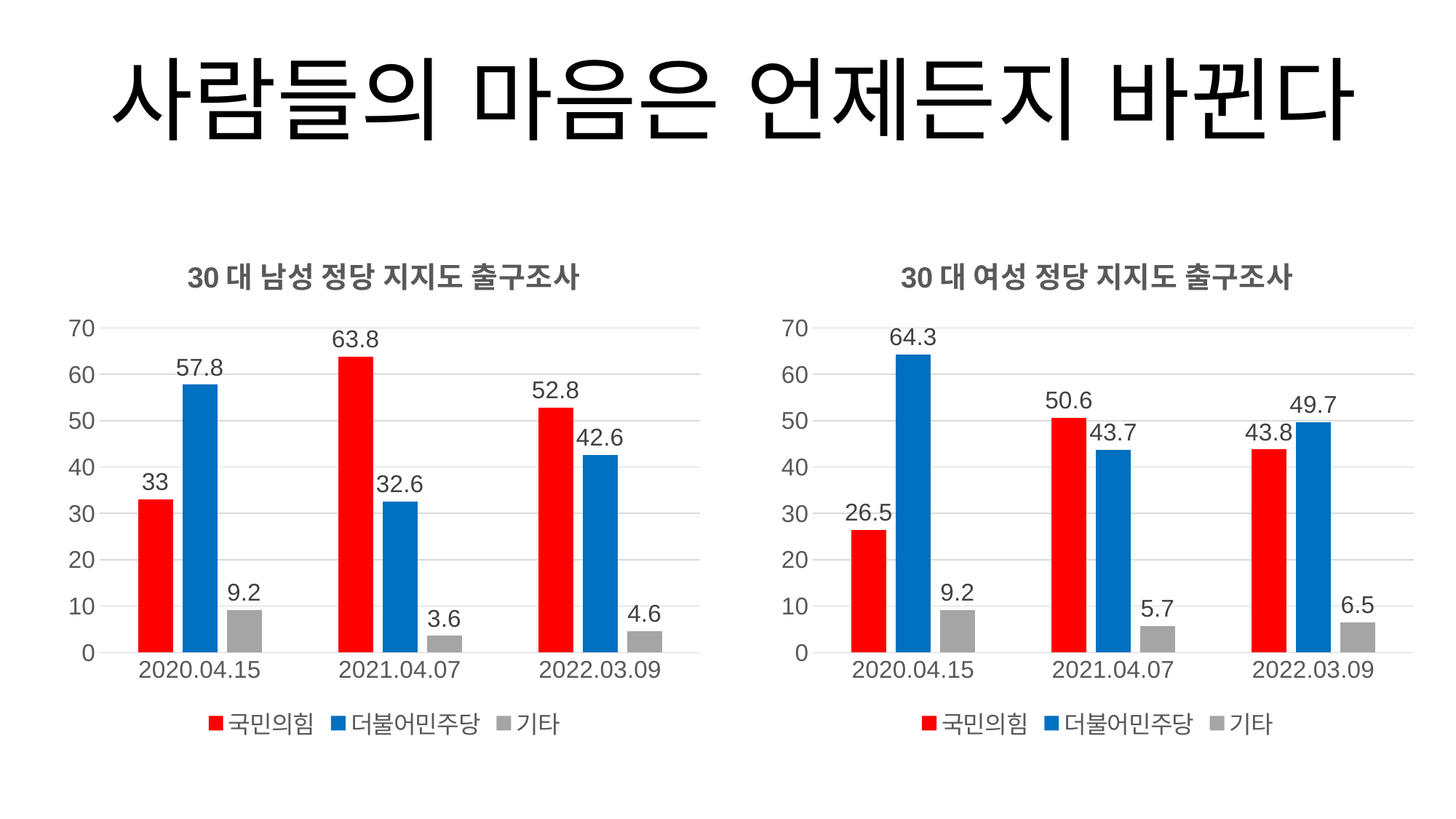

사람들의 마음은 언제든지 바뀐다

### Chart: 30대 남성 정당 지지도 출구조사

| Category | 국민의힘 | 더불어민주당 | 기타 |
|---|---|---|---|
| 2020.04.15 | 33.0 | 57.8 | 9.2 |
| 2021.04.07 | 63.8 | 32.6 | 3.6 |
| 2022.03.09 | 52.8 | 42.6 | 4.6 |

### Chart: 30대 여성 정당 지지도 출구조사

| Category | 국민의힘 | 더불어민주당 | 기타 |
|---|---|---|---|
| 2020.04.15 | 26.5 | 64.3 | 9.2 |
| 2021.04.07 | 50.6 | 43.7 | 5.7 |
| 2022.03.09 | 43.8 | 49.7 | 6.5 |